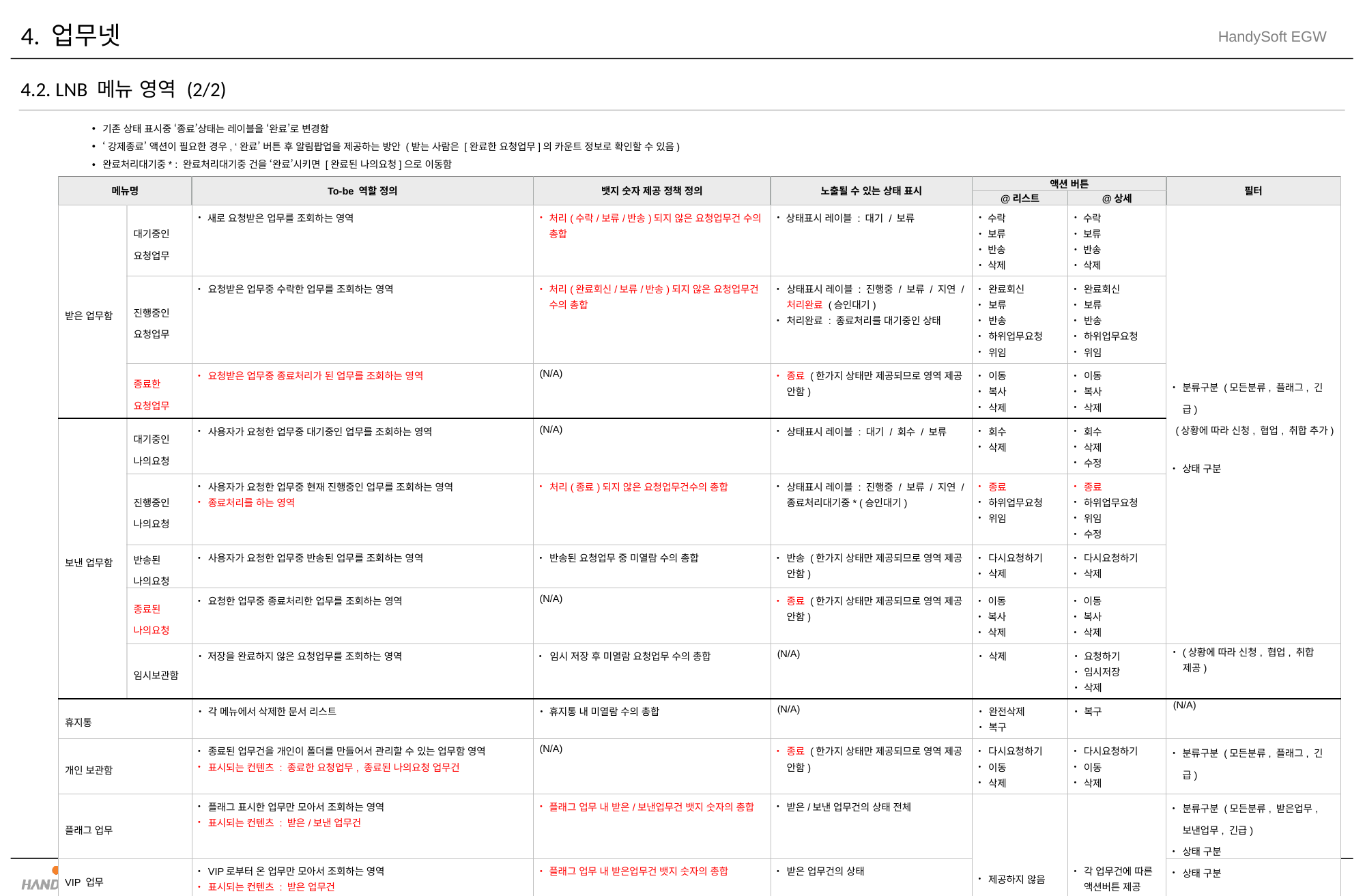

# 4. 업무넷
4.2. LNB 메뉴 영역 (2/2)
기존 상태 표시중 ‘종료’상태는 레이블을 ‘완료’로 변경함
‘강제종료’ 액션이 필요한 경우, ‘완료’ 버튼 후 알림팝업을 제공하는 방안 (받는 사람은 [완료한 요청업무]의 카운트 정보로 확인할 수 있음)
완료처리대기중* : 완료처리대기중 건을 ‘완료’시키면 [완료된 나의요청]으로 이동함
| 메뉴명 |  | To-be 역할 정의 | 뱃지 숫자 제공 정책 정의 | 노출될 수 있는 상태 표시 | 액션 버튼 |  | 필터 |
| --- | --- | --- | --- | --- | --- | --- | --- |
|  |  |  |  |  | @리스트 | @상세 |  |
| 받은 업무함 | 대기중인 요청업무 | 새로 요청받은 업무를 조회하는 영역 | 처리(수락/보류/반송)되지 않은 요청업무건 수의 총합 | 상태표시 레이블 : 대기 / 보류 | 수락 보류 반송 삭제 | 수락 보류 반송 삭제 | 분류구분 (모든분류, 플래그, 긴급) (상황에 따라 신청, 협업, 취합 추가) 상태 구분 |
|  | 진행중인 요청업무 | 요청받은 업무중 수락한 업무를 조회하는 영역 | 처리(완료회신/보류/반송)되지 않은 요청업무건 수의 총합 | 상태표시 레이블 : 진행중 / 보류 / 지연 / 처리완료 (승인대기) 처리완료 : 종료처리를 대기중인 상태 | 완료회신 보류 반송 하위업무요청 위임 | 완료회신 보류 반송 하위업무요청 위임 |  |
|  | 종료한 요청업무 | 요청받은 업무중 종료처리가 된 업무를 조회하는 영역 | (N/A) | 종료 (한가지 상태만 제공되므로 영역 제공 안함) | 이동 복사 삭제 | 이동 복사 삭제 |  |
| 보낸 업무함 | 대기중인 나의요청 | 사용자가 요청한 업무중 대기중인 업무를 조회하는 영역 | (N/A) | 상태표시 레이블 : 대기 / 회수 / 보류 | 회수 삭제 | 회수 삭제 수정 |  |
|  | 진행중인 나의요청 | 사용자가 요청한 업무중 현재 진행중인 업무를 조회하는 영역 종료처리를 하는 영역 | 처리(종료)되지 않은 요청업무건수의 총합 | 상태표시 레이블 : 진행중 / 보류 / 지연 / 종료처리대기중\* (승인대기) | 종료 하위업무요청 위임 | 종료 하위업무요청 위임 수정 |  |
|  | 반송된 나의요청 | 사용자가 요청한 업무중 반송된 업무를 조회하는 영역 | 반송된 요청업무 중 미열람 수의 총합 | 반송 (한가지 상태만 제공되므로 영역 제공 안함) | 다시요청하기 삭제 | 다시요청하기 삭제 |  |
|  | 종료된 나의요청 | 요청한 업무중 종료처리한 업무를 조회하는 영역 | (N/A) | 종료 (한가지 상태만 제공되므로 영역 제공 안함) | 이동 복사 삭제 | 이동 복사 삭제 |  |
|  | 임시보관함 | 저장을 완료하지 않은 요청업무를 조회하는 영역 | 임시 저장 후 미열람 요청업무 수의 총합 | (N/A) | 삭제 | 요청하기 임시저장 삭제 | (상황에 따라 신청, 협업, 취합 제공) |
| 휴지통 |  | 각 메뉴에서 삭제한 문서 리스트 | 휴지통 내 미열람 수의 총합 | (N/A) | 완전삭제 복구 | 복구 | (N/A) |
| 개인 보관함 |  | 종료된 업무건을 개인이 폴더를 만들어서 관리할 수 있는 업무함 영역 표시되는 컨텐츠 : 종료한 요청업무, 종료된 나의요청 업무건 | (N/A) | 종료 (한가지 상태만 제공되므로 영역 제공 안함) | 다시요청하기 이동 삭제 | 다시요청하기 이동 삭제 | 분류구분 (모든분류, 플래그, 긴급) |
| 플래그 업무 |  | 플래그 표시한 업무만 모아서 조회하는 영역 표시되는 컨텐츠 : 받은/보낸 업무건 | 플래그 업무 내 받은/보낸업무건 뱃지 숫자의 총합 | 받은/보낸 업무건의 상태 전체 | 제공하지 않음 | 각 업무건에 따른 액션버튼 제공 | 분류구분 (모든분류, 받은업무, 보낸업무, 긴급) 상태 구분 |
| VIP 업무 |  | VIP로부터 온 업무만 모아서 조회하는 영역 표시되는 컨텐츠 : 받은 업무건 | 플래그 업무 내 받은업무건 뱃지 숫자의 총합 | 받은 업무건의 상태 |  |  | 상태 구분 |
| 키워드 업무 |  | 제목에 지정한 키워드를 포함하는 업무만 모아서 조회하는 영역 표시되는 컨텐츠 : 받은/보낸 업무건 | 플래그 업무 내 받은/보낸업무건 뱃지 숫자의 총합 | 받은/보낸 업무건의 상태 전체 |  |  | 분류구분 (모든분류, 받은업무, 보낸업무, 플래그, 긴급) 상태 구분 |